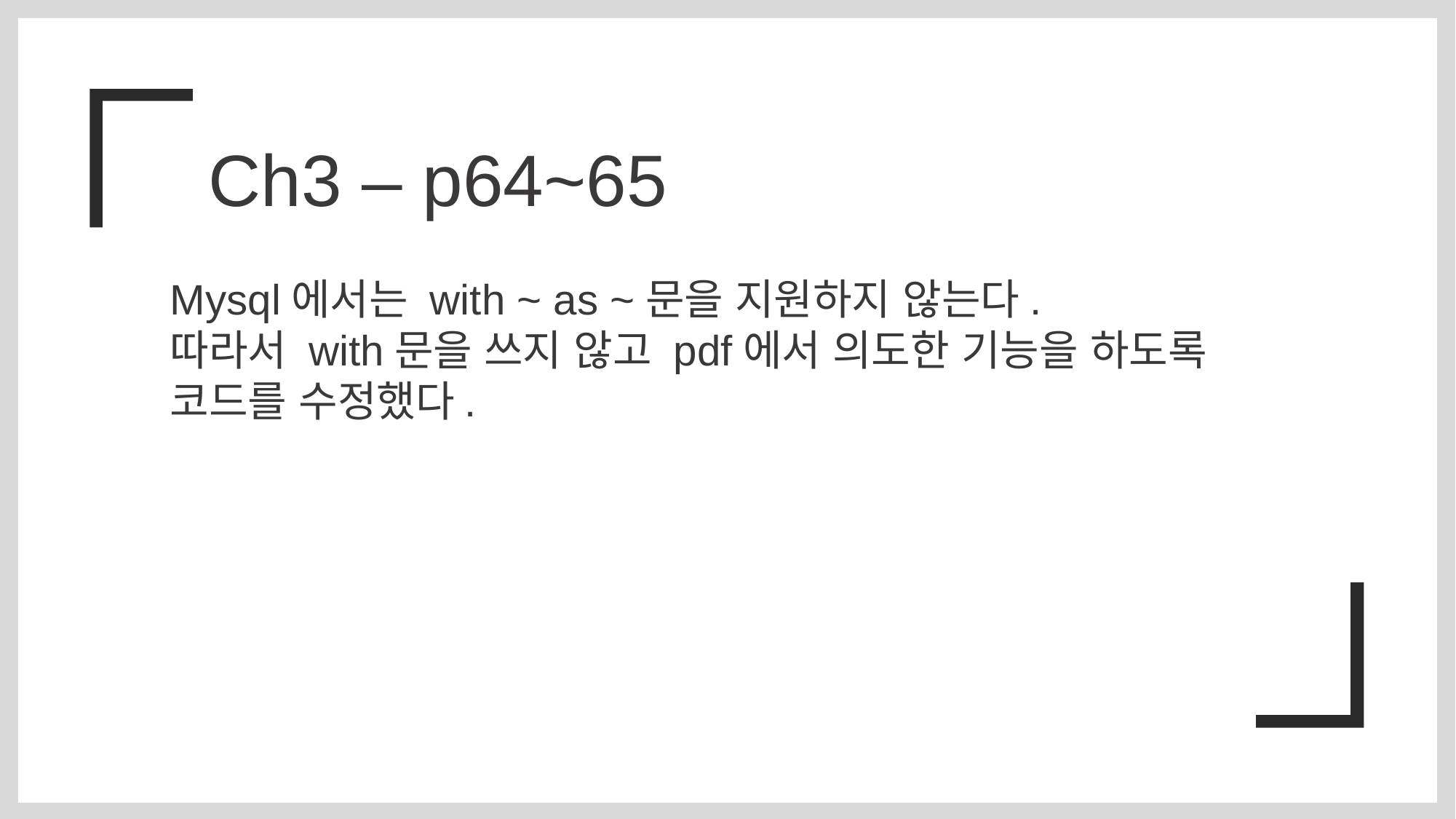

Ch3 – p64~65
Mysql에서는 with ~ as ~문을 지원하지 않는다.
따라서 with문을 쓰지 않고 pdf에서 의도한 기능을 하도록
코드를 수정했다.